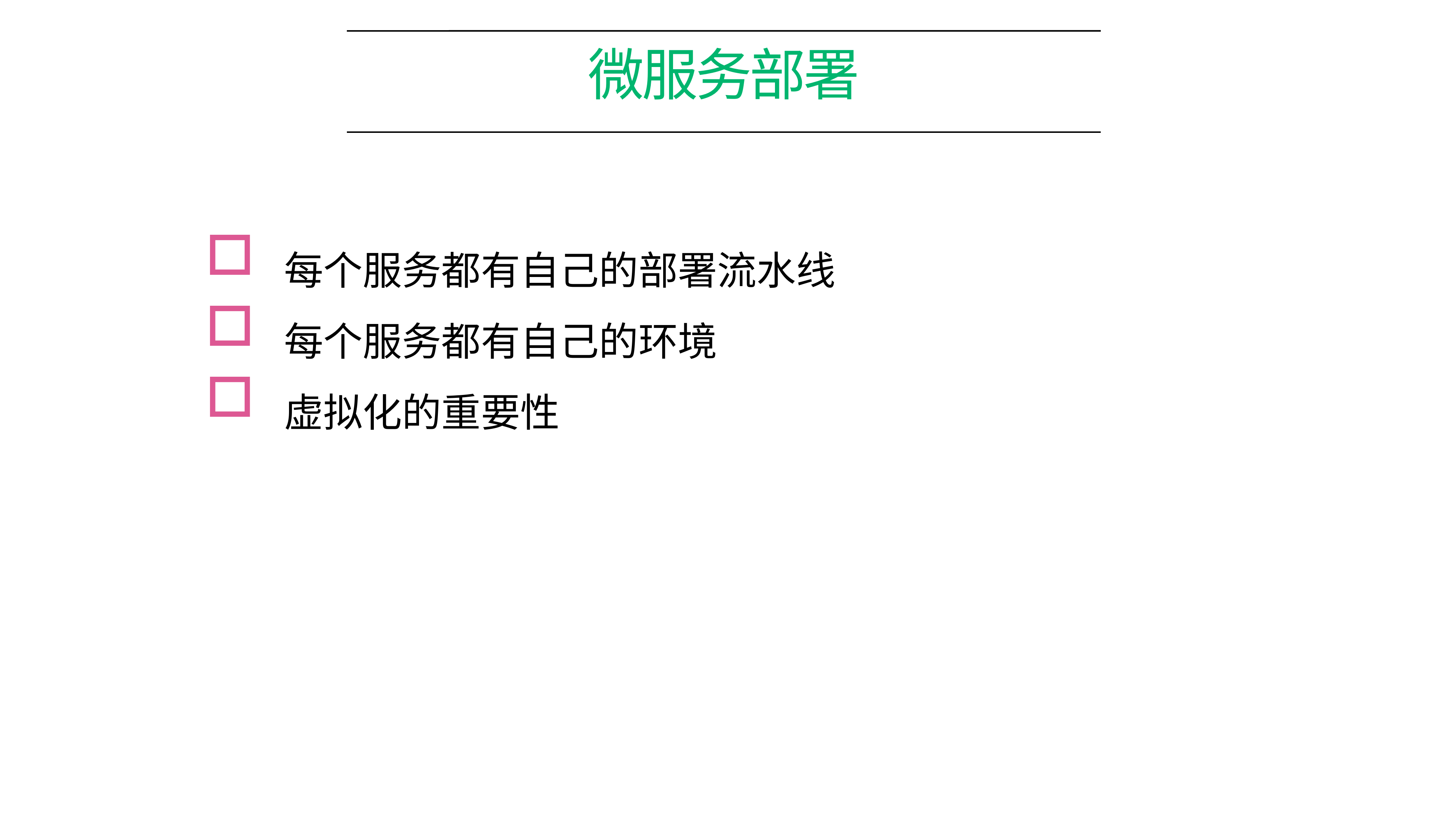

# 微服务部署
每个服务都有自己的部署流水线
每个服务都有自己的环境
虚拟化的重要性